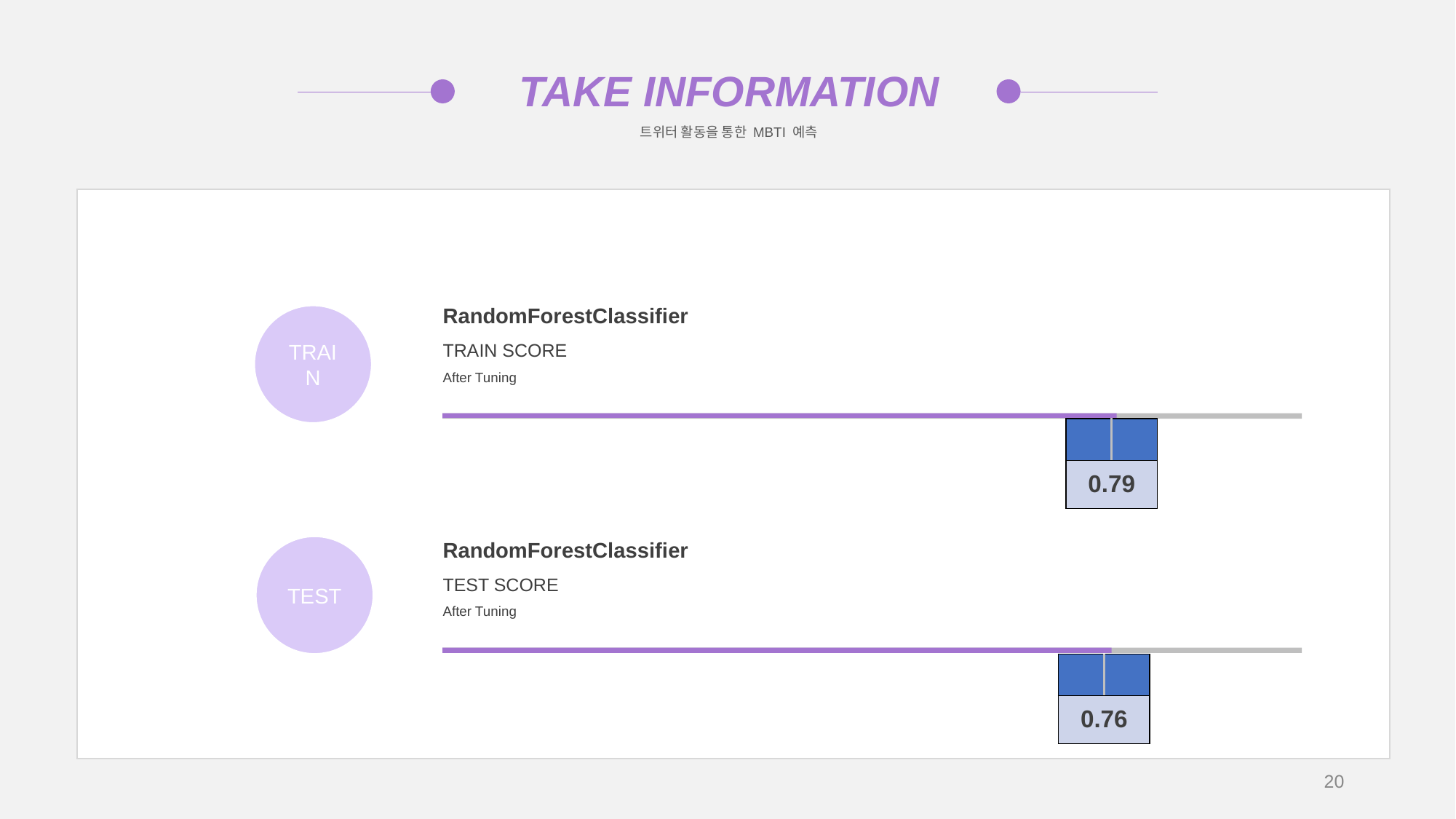

TAKE INFORMATION
트위터 활동을 통한 MBTI 예측

RandomForestClassifier
TRAIN SCORE
After Tuning

TRAIN

|  |  |
| --- | --- |
| 0.79 |  |
RandomForestClassifier
TEST SCORE
After Tuning

TEST

|  |  |
| --- | --- |
| 0.76 |  |
20